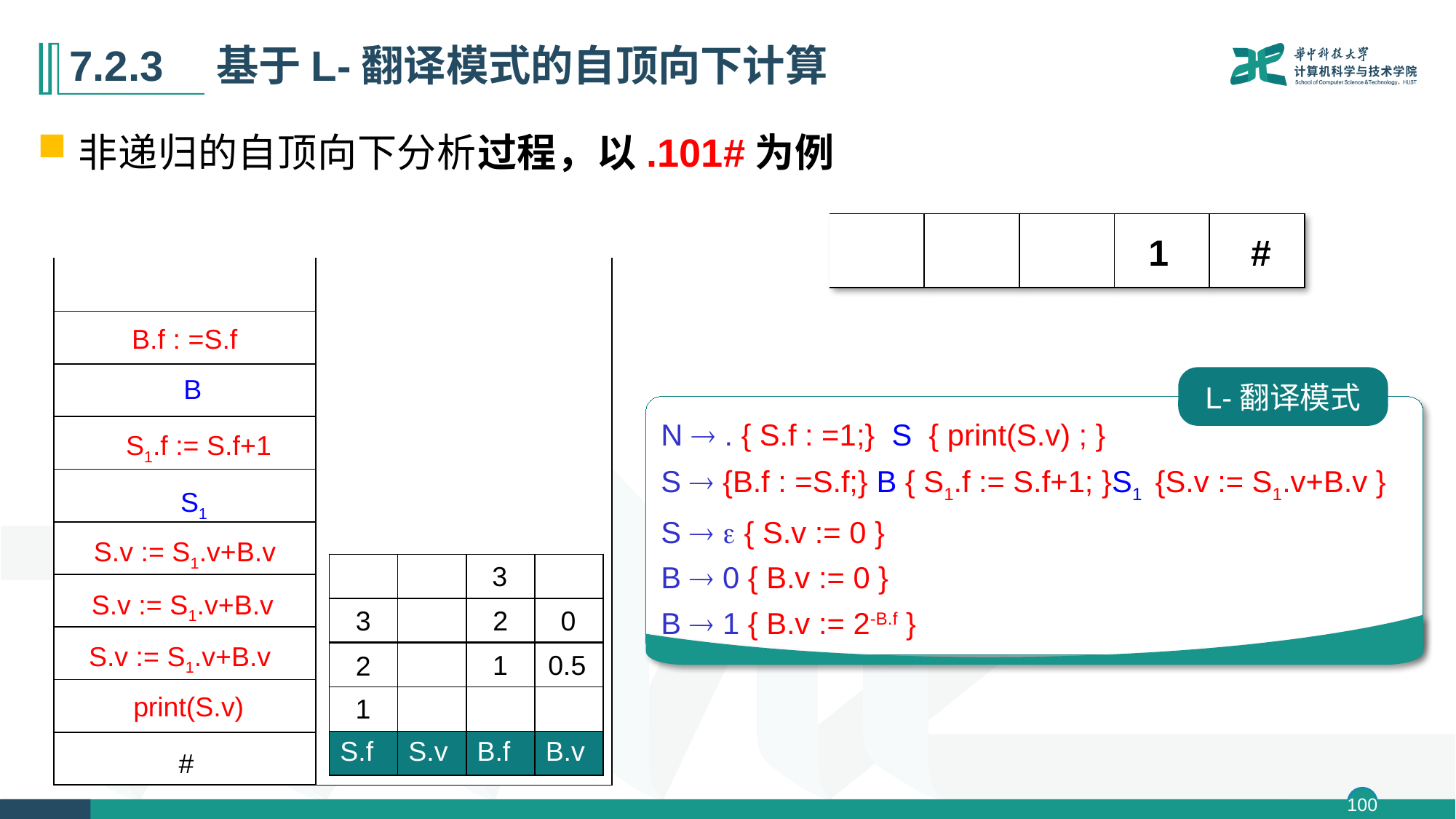

# 7.2.3　基于L-翻译模式的自顶向下计算
非递归的自顶向下分析过程，以.101#为例
|  |  |  |  |  |
| --- | --- | --- | --- | --- |
1
#
|  |
| --- |
|  |
|  |
|  |
|  |
|  |
|  |
|  |
|  |
|  |
|  |
| --- |
B.f : =S.f
B
L-翻译模式
N → . { S.f : =1;}  S  { print(S.v) ; }
S → {B.f : =S.f;} B { S1.f := S.f+1; }S1  {S.v := S1.v+B.v }
S → ε { S.v := 0 }
B → 0 { B.v := 0 }
B → 1 { B.v := 2-B.f }

S1.f := S.f+1
S1
S.v := S1.v+B.v
3
|  |  |  |  |
| --- | --- | --- | --- |
S.v := S1.v+B.v
3
2
0
|  |  |  |  |
| --- | --- | --- | --- |
S.v := S1.v+B.v
1
0.5
|  |  |  |  |
| --- | --- | --- | --- |
2
print(S.v)
1
|  |  |  |  |
| --- | --- | --- | --- |
| S.f | S.v | B.f | B.v |
#